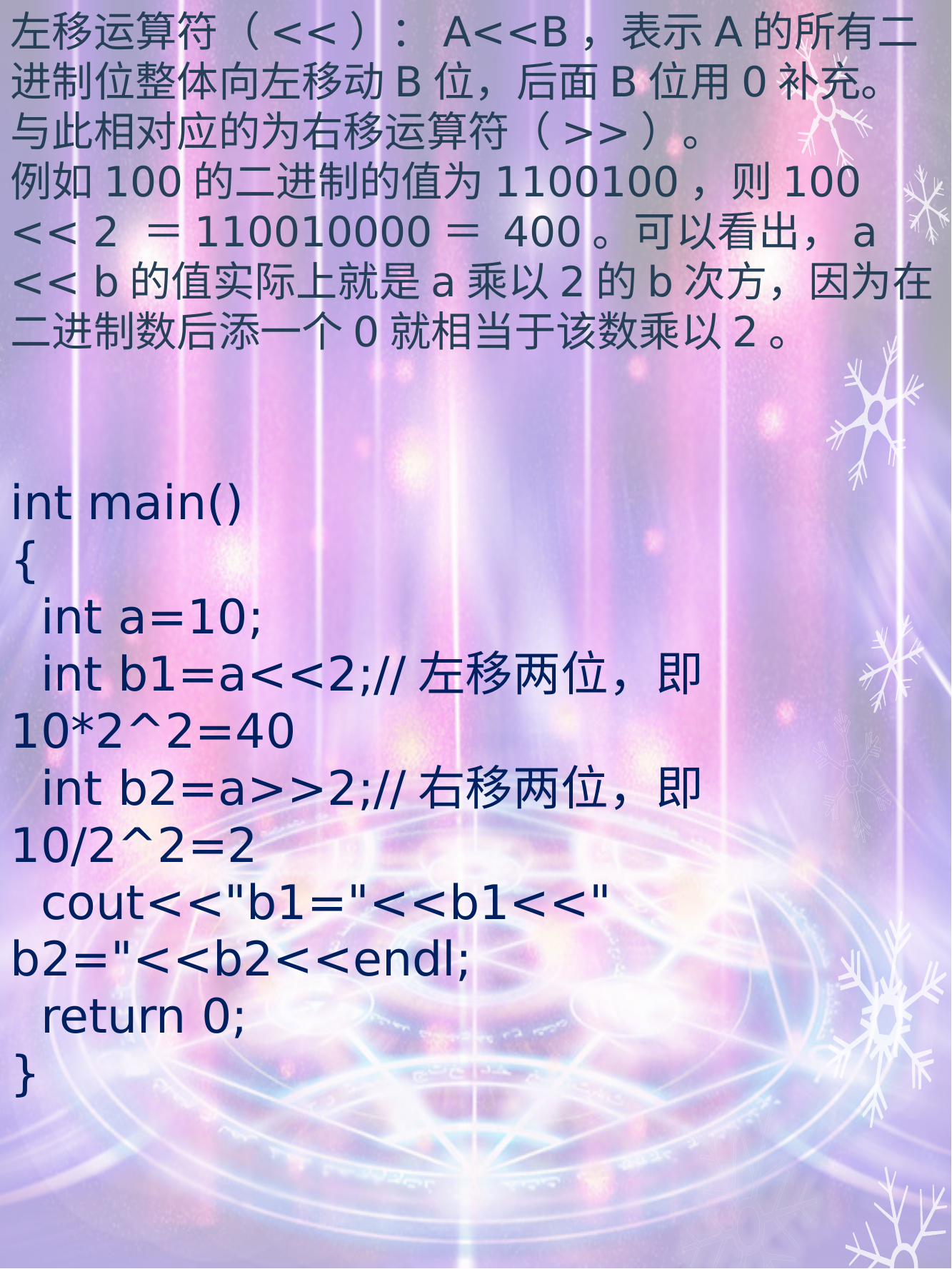

左移运算符（<<）：A<<B，表示A的所有二进制位整体向左移动B位，后面B位用0补充。与此相对应的为右移运算符（>>）。
例如100的二进制的值为1100100，则100 << 2 ＝110010000＝ 400。可以看出，a << b的值实际上就是a乘以2的b次方，因为在二进制数后添一个0就相当于该数乘以2。
int main()
{
  int a=10;
  int b1=a<<2;//左移两位，即10*2^2=40
  int b2=a>>2;//右移两位，即10/2^2=2
  cout<<"b1="<<b1<<" b2="<<b2<<endl;
  return 0;
}